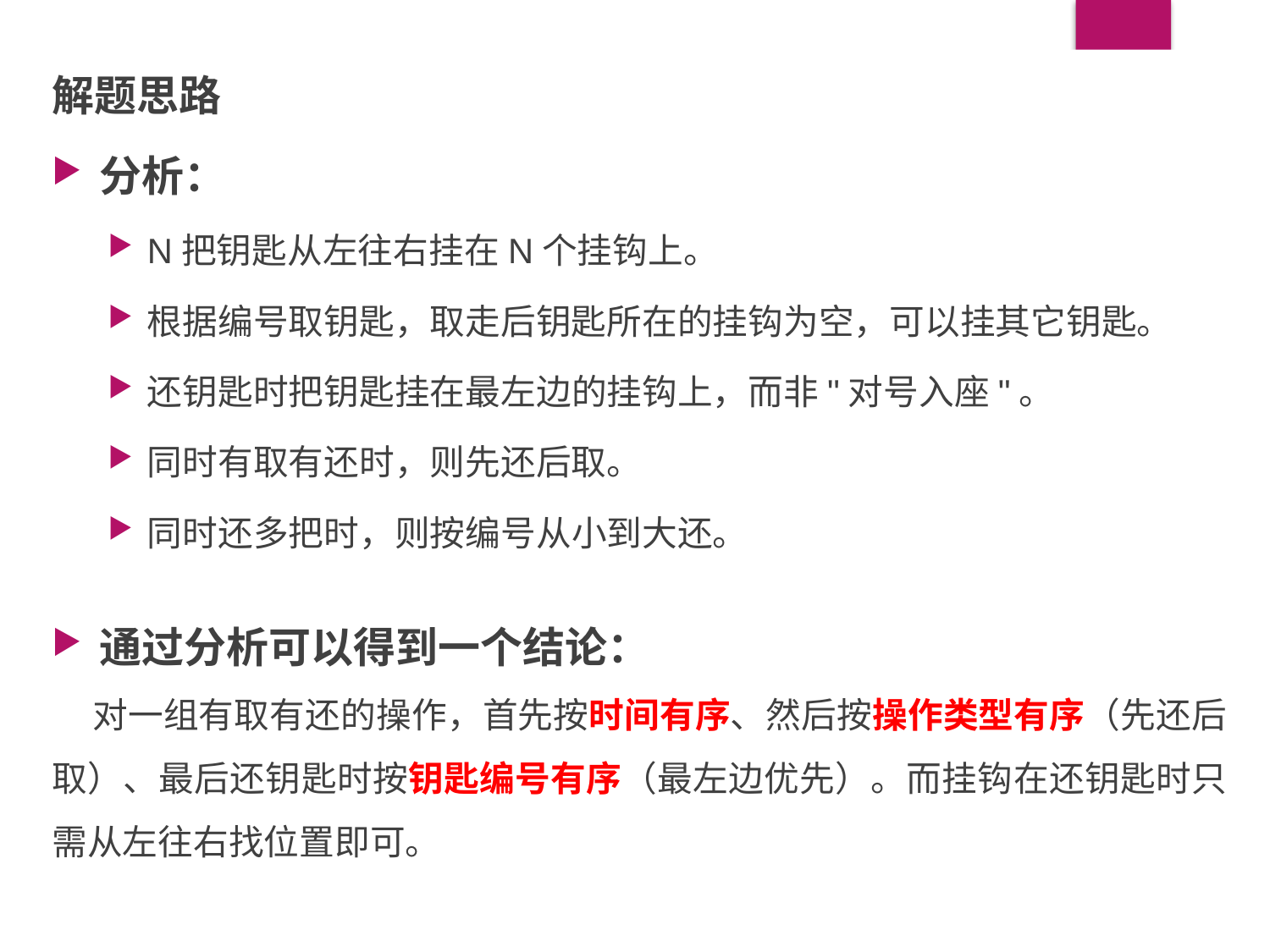

解题思路
分析：
N把钥匙从左往右挂在N个挂钩上。
根据编号取钥匙，取走后钥匙所在的挂钩为空，可以挂其它钥匙。
还钥匙时把钥匙挂在最左边的挂钩上，而非"对号入座"。
同时有取有还时，则先还后取。
同时还多把时，则按编号从小到大还。
#
通过分析可以得到一个结论：
    对一组有取有还的操作，首先按时间有序、然后按操作类型有序（先还后取）、最后还钥匙时按钥匙编号有序（最左边优先）。而挂钩在还钥匙时只需从左往右找位置即可。